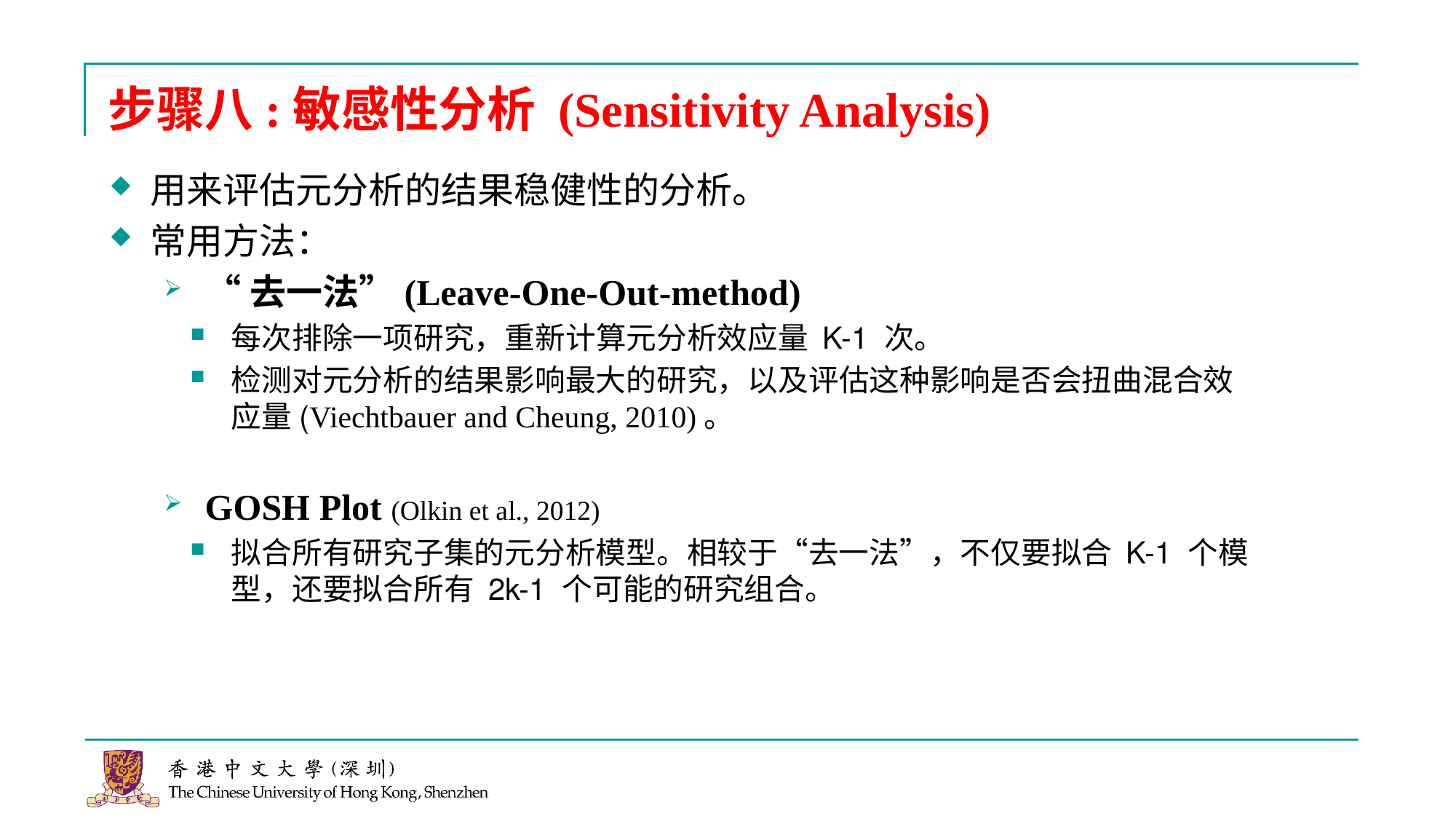

# 步骤八:敏感性分析 (Sensitivity Analysis)
用来评估元分析的结果稳健性的分析。
常用方法：
“去一法”(Leave-One-Out-method)
每次排除一项研究，重新计算元分析效应量 K-1 次。
检测对元分析的结果影响最大的研究，以及评估这种影响是否会扭曲混合效应量(Viechtbauer and Cheung, 2010)。

GOSH Plot (Olkin et al., 2012)
拟合所有研究子集的元分析模型。相较于“去一法”，不仅要拟合 K-1 个模型，还要拟合所有 2k-1 个可能的研究组合。